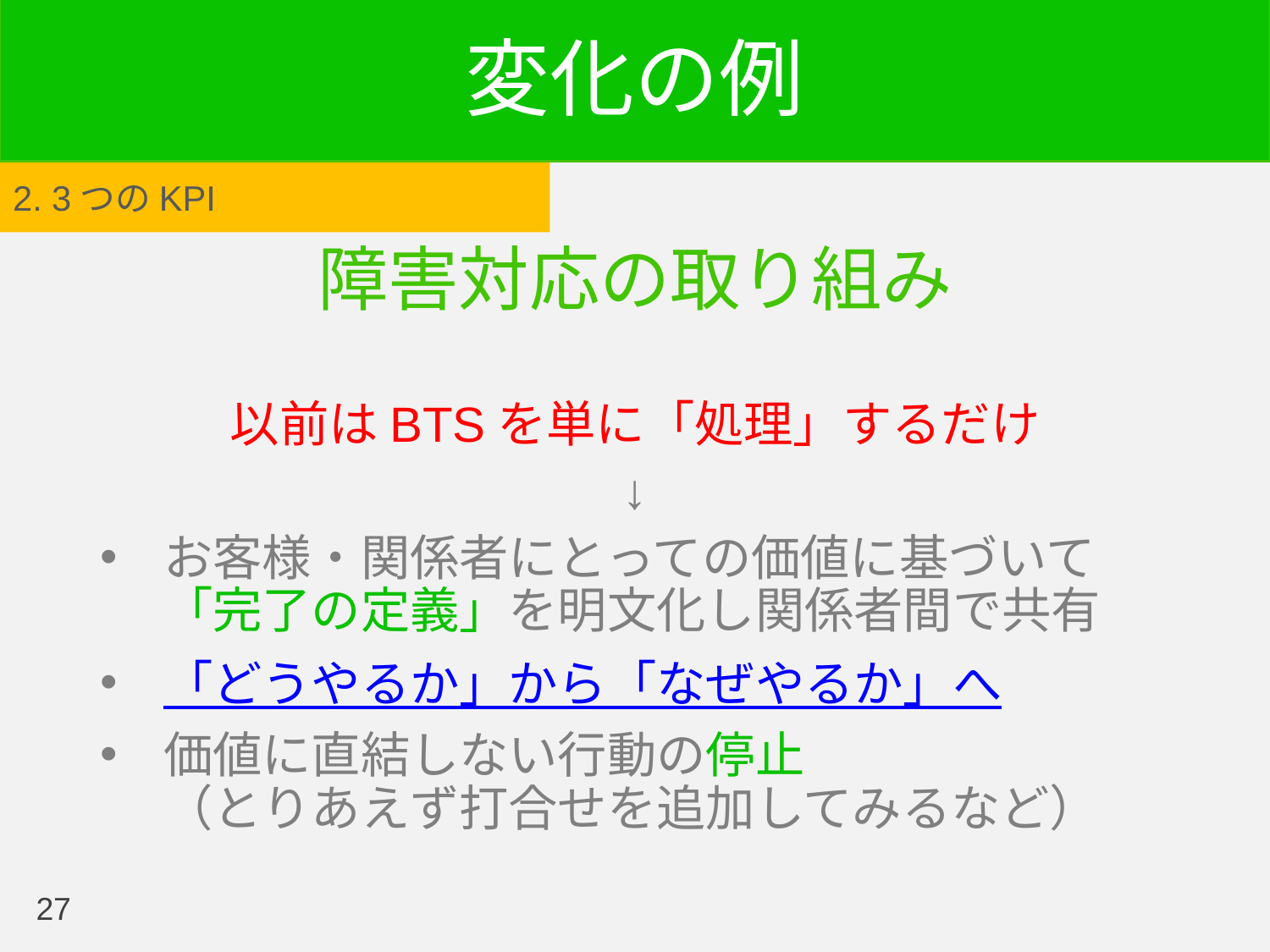

# 変化の例
2. 3つのKPI
障害対応の取り組み

以前はBTSを単に「処理」するだけ
↓
お客様・関係者にとっての価値に基づいて
「完了の定義」を明文化し関係者間で共有
「どうやるか」から「なぜやるか」へ
価値に直結しない行動の停止
（とりあえず打合せを追加してみるなど）
27